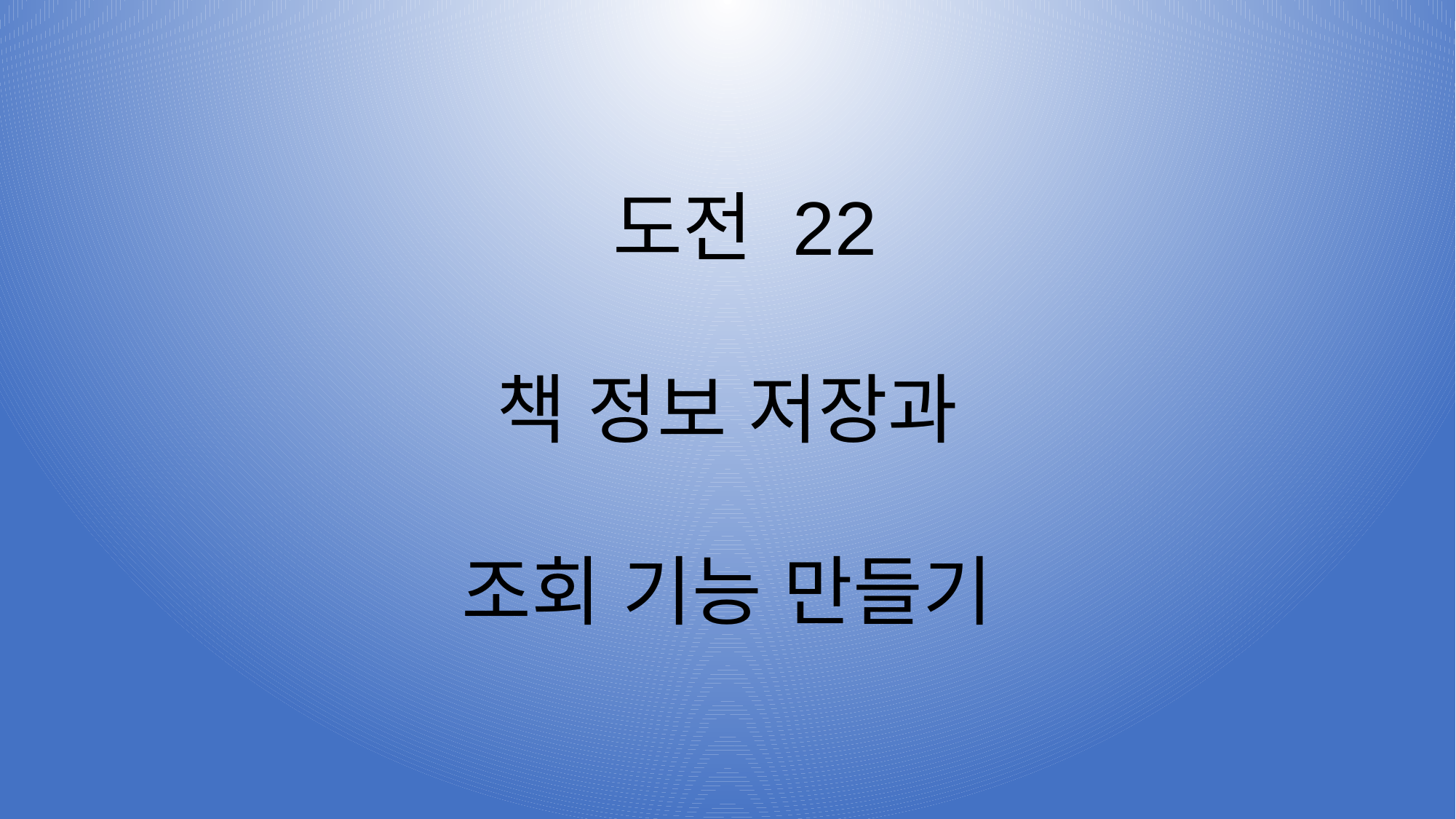

도전 22

책 정보 저장과

조회 기능 만들기